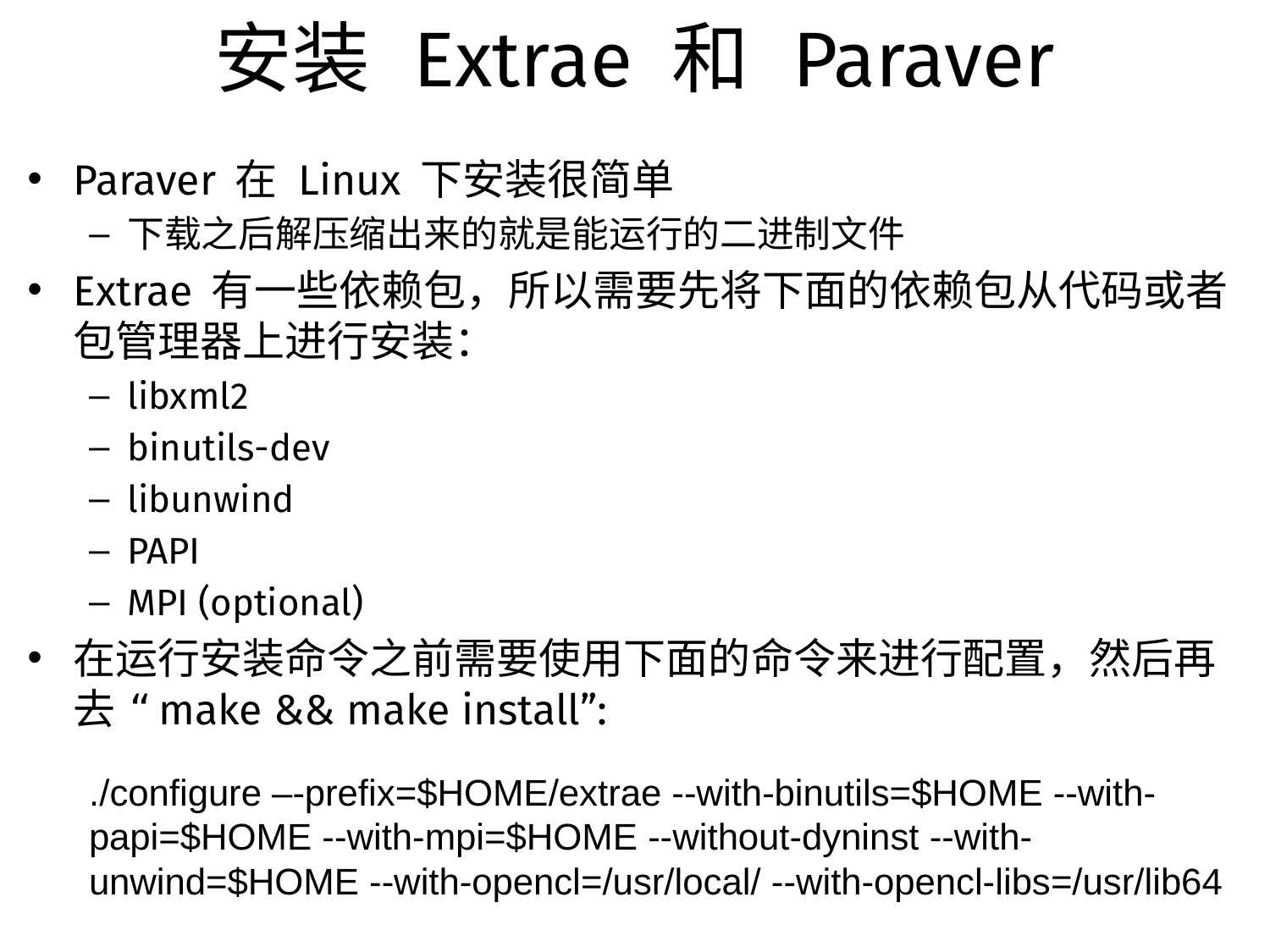

安装 Extrae 和 Paraver
Paraver 在 Linux 下安装很简单
下载之后解压缩出来的就是能运行的二进制文件
Extrae 有一些依赖包，所以需要先将下面的依赖包从代码或者包管理器上进行安装：
libxml2
binutils-dev
libunwind
PAPI
MPI (optional)
在运行安装命令之前需要使用下面的命令来进行配置，然后再去 “make && make install”:
./configure –-prefix=$HOME/extrae --with-binutils=$HOME --with-papi=$HOME --with-mpi=$HOME --without-dyninst --with-unwind=$HOME --with-opencl=/usr/local/ --with-opencl-libs=/usr/lib64